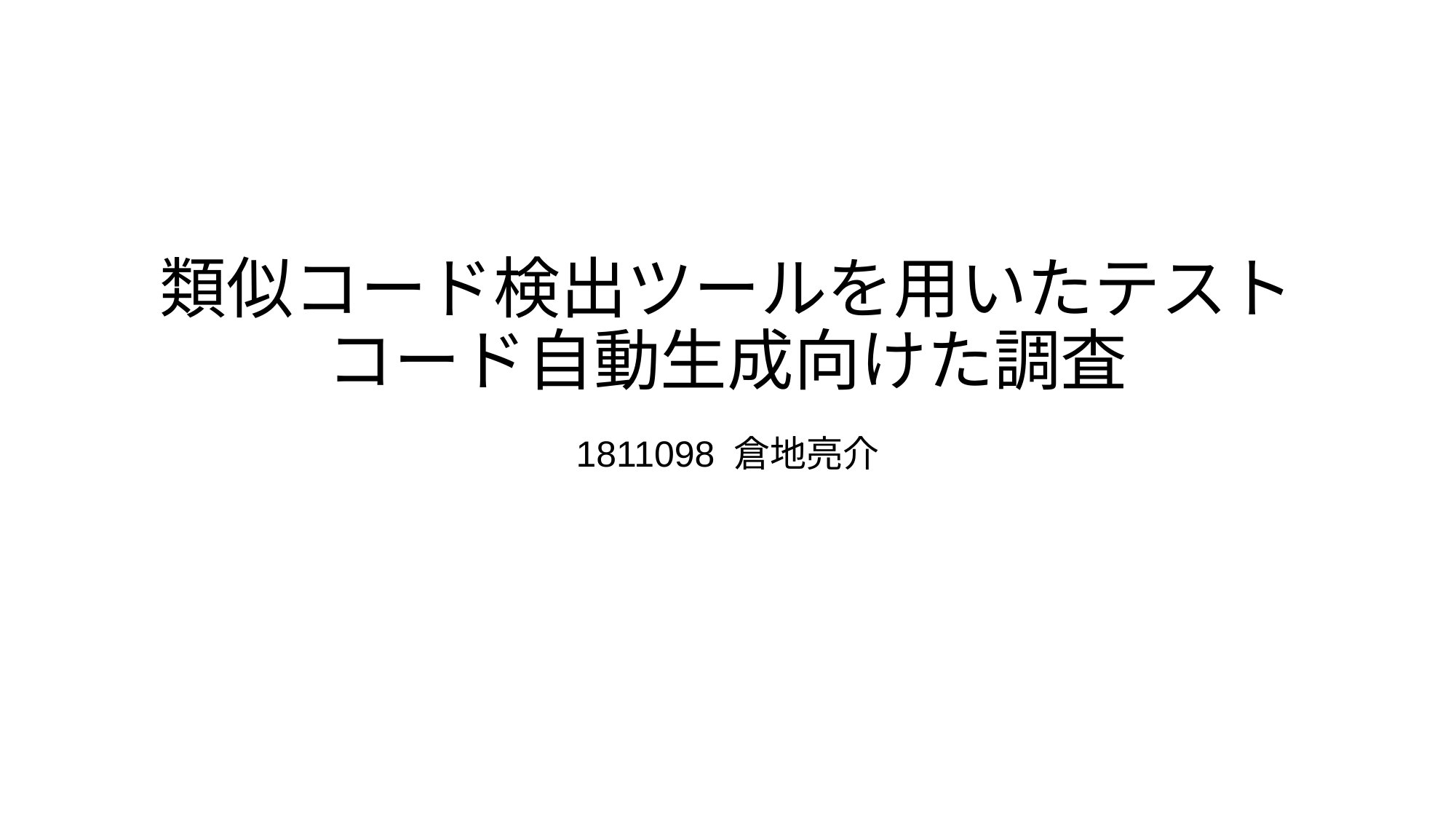

# 類似コード検出ツールを用いたテストコード自動生成向けた調査
1811098 倉地亮介